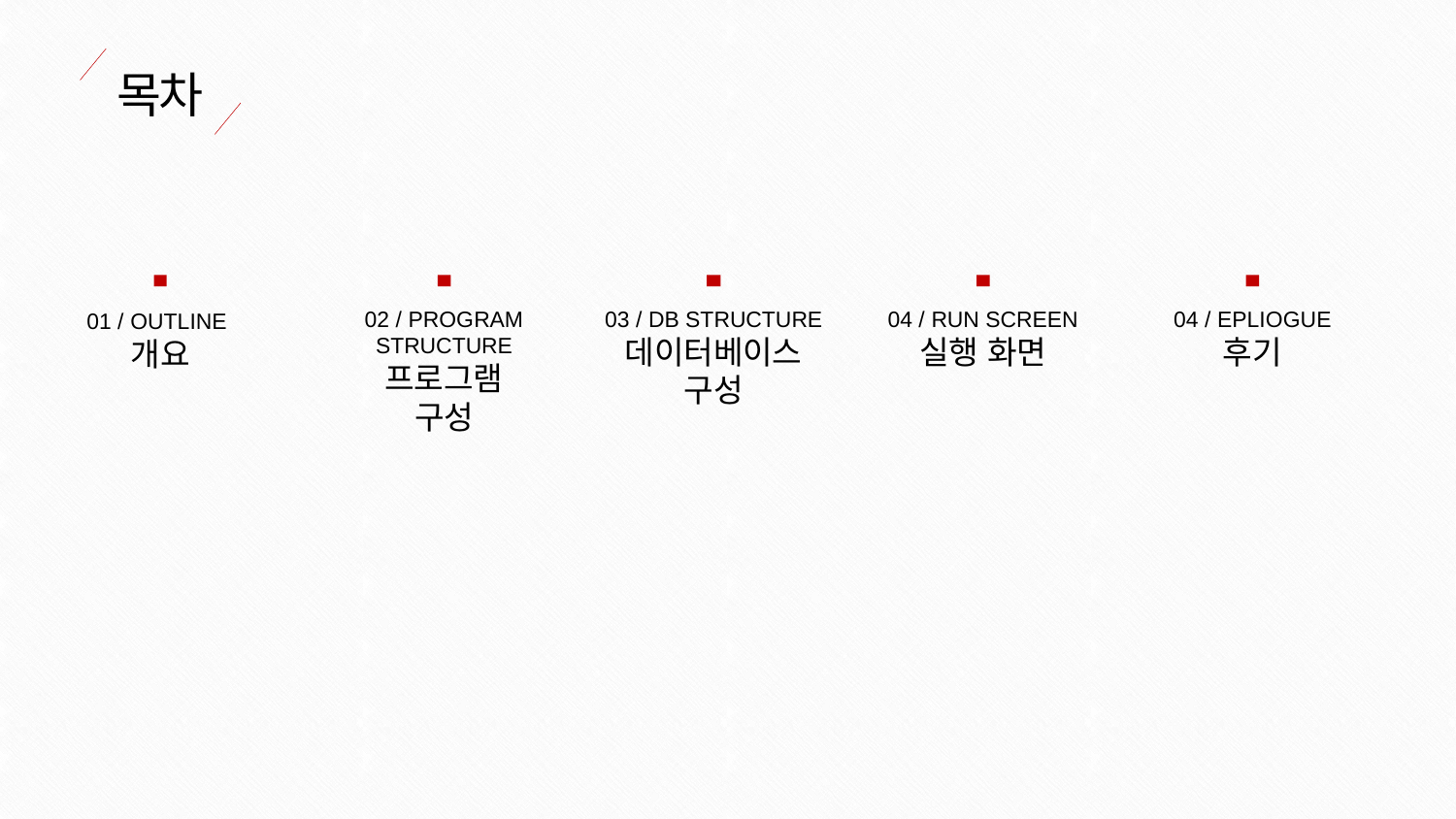

목차

01 / OUTLINE
개요

02 / PROGRAM STRUCTURE
프로그램
구성

03 / DB STRUCTURE
데이터베이스 구성

04 / RUN SCREEN
실행 화면

04 / EPLIOGUE
후기